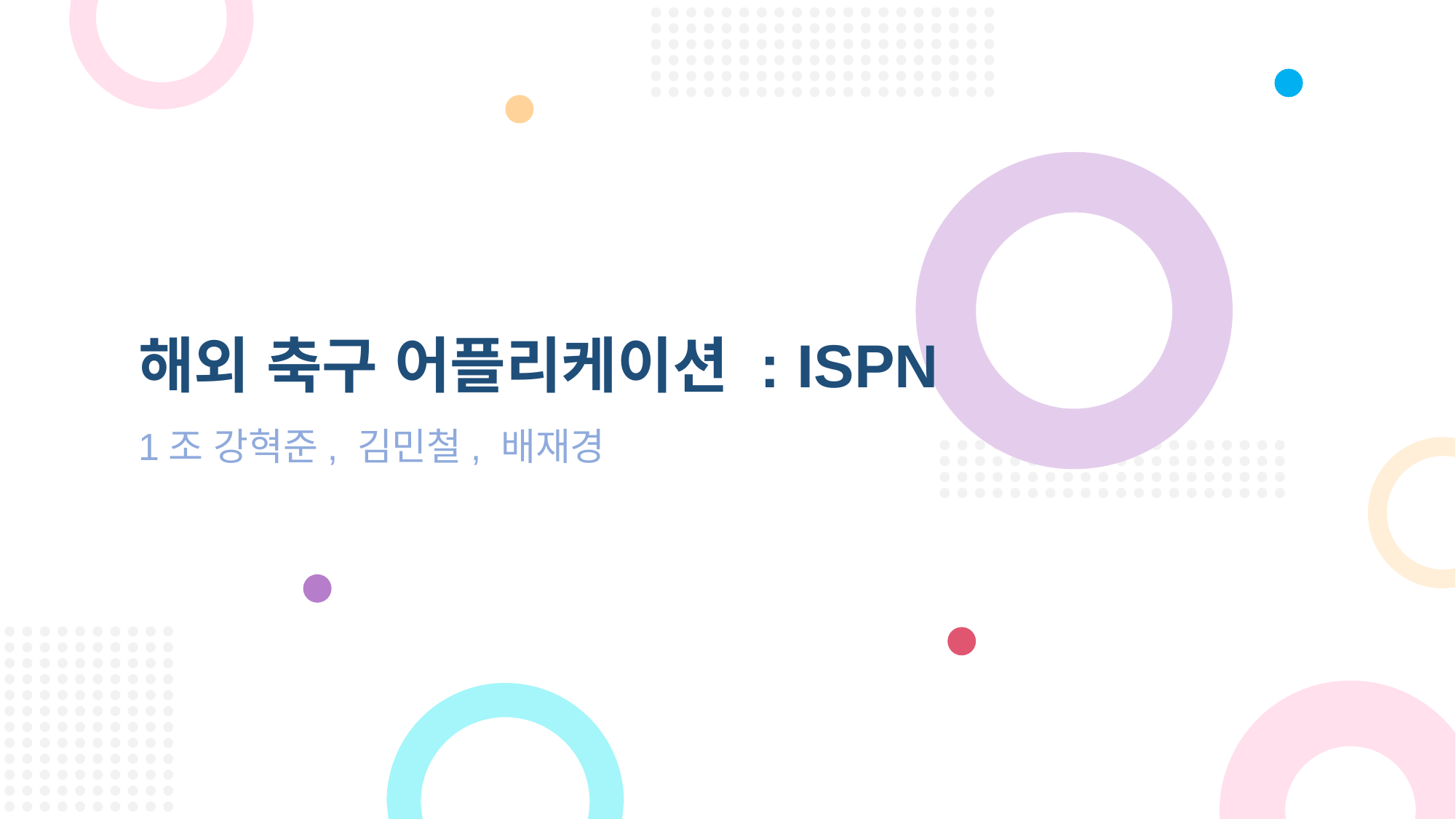

해외 축구 어플리케이션 : ISPN
1조 강혁준, 김민철, 배재경